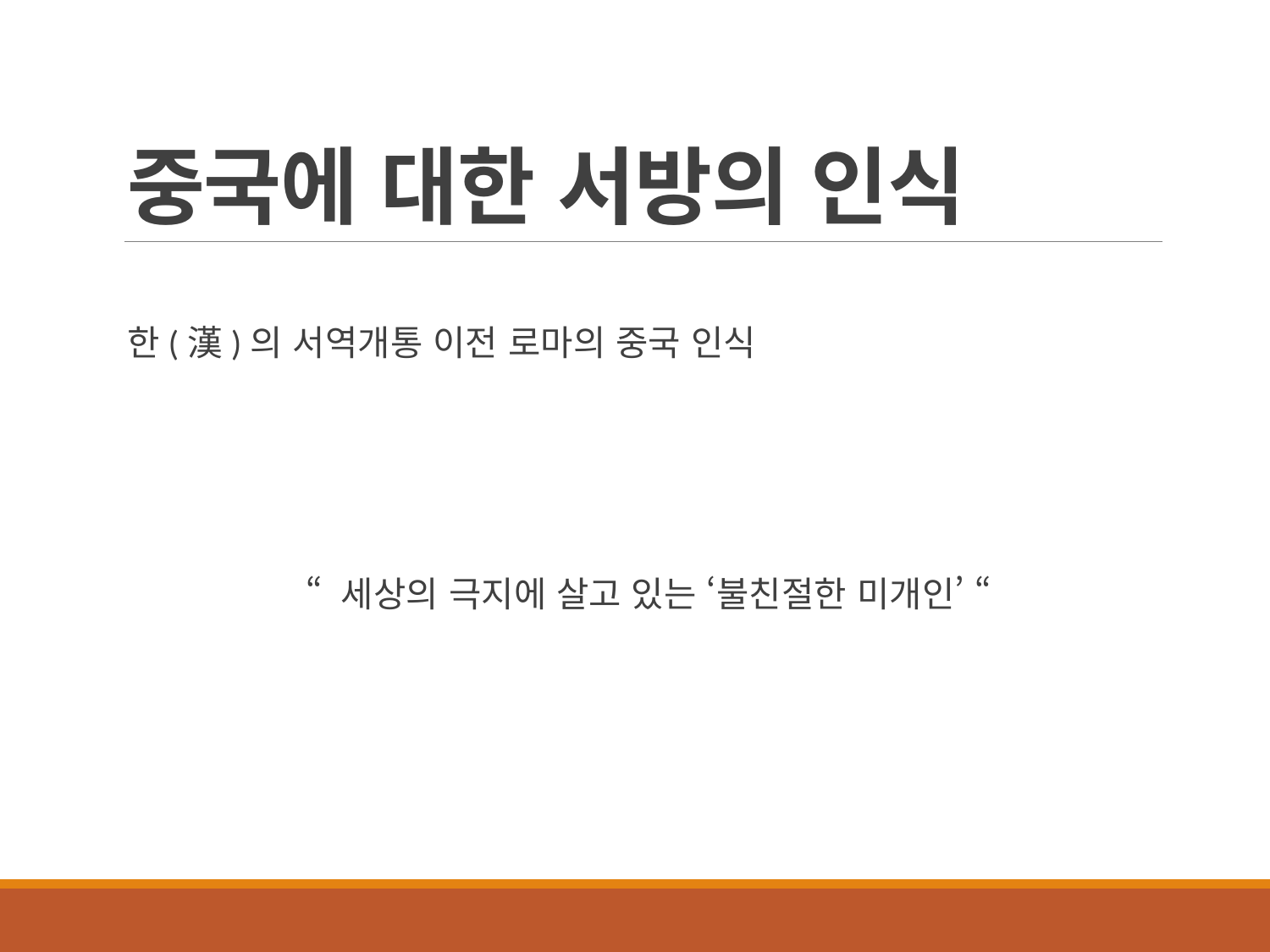

# 중국에 대한 서방의 인식

한(漢)의 서역개통 이전 로마의 중국 인식

                  “ 세상의 극지에 살고 있는 ‘불친절한 미개인’ “